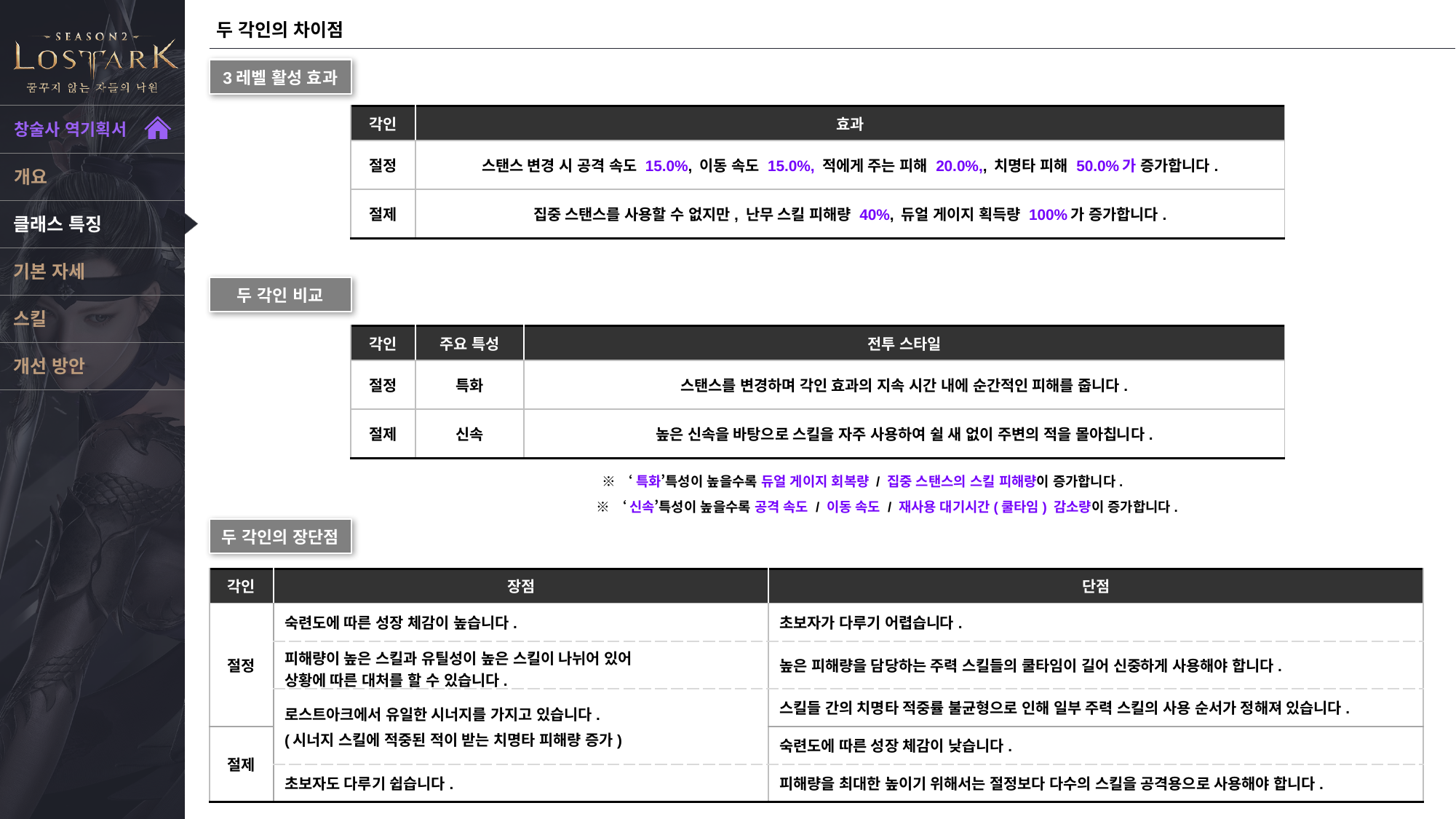

클래스 특징 : 두 각인 차이점
두 각인의 차이점

3레벨 활성 효과
| 각인 | 효과 |
| --- | --- |
| 절정 | 스탠스 변경 시 공격 속도 15.0%, 이동 속도 15.0%, 적에게 주는 피해 20.0%,, 치명타 피해 50.0%가 증가합니다. |
| 절제 | 집중 스탠스를 사용할 수 없지만, 난무 스킬 피해량 40%, 듀얼 게이지 획득량 100%가 증가합니다. |

두 각인 비교

| 각인 | 주요 특성 | 전투 스타일 |
| --- | --- | --- |
| 절정 | 특화 | 스탠스를 변경하며 각인 효과의 지속 시간 내에 순간적인 피해를 줍니다. |
| 절제 | 신속 | 높은 신속을 바탕으로 스킬을 자주 사용하여 쉴 새 없이 주변의 적을 몰아칩니다. |

※ ‘특화’특성이 높을수록 듀얼 게이지 회복량 / 집중 스탠스의 스킬 피해량이 증가합니다.
※ ‘신속’특성이 높을수록 공격 속도 / 이동 속도 / 재사용 대기시간(쿨타임) 감소량이 증가합니다.
두 각인의 장단점
| 각인 | 장점 | 단점 |
| --- | --- | --- |
| 절정 | 숙련도에 따른 성장 체감이 높습니다. | 초보자가 다루기 어렵습니다. |
|  | 피해량이 높은 스킬과 유틸성이 높은 스킬이 나뉘어 있어 상황에 따른 대처를 할 수 있습니다. | 높은 피해량을 담당하는 주력 스킬들의 쿨타임이 길어 신중하게 사용해야 합니다. |
|  | 로스트아크에서 유일한 시너지를 가지고 있습니다. (시너지 스킬에 적중된 적이 받는 치명타 피해량 증가) | 스킬들 간의 치명타 적중률 불균형으로 인해 일부 주력 스킬의 사용 순서가 정해져 있습니다. |
| 절제 |  | 숙련도에 따른 성장 체감이 낮습니다. |
|  | 초보자도 다루기 쉽습니다. | 피해량을 최대한 높이기 위해서는 절정보다 다수의 스킬을 공격용으로 사용해야 합니다. |